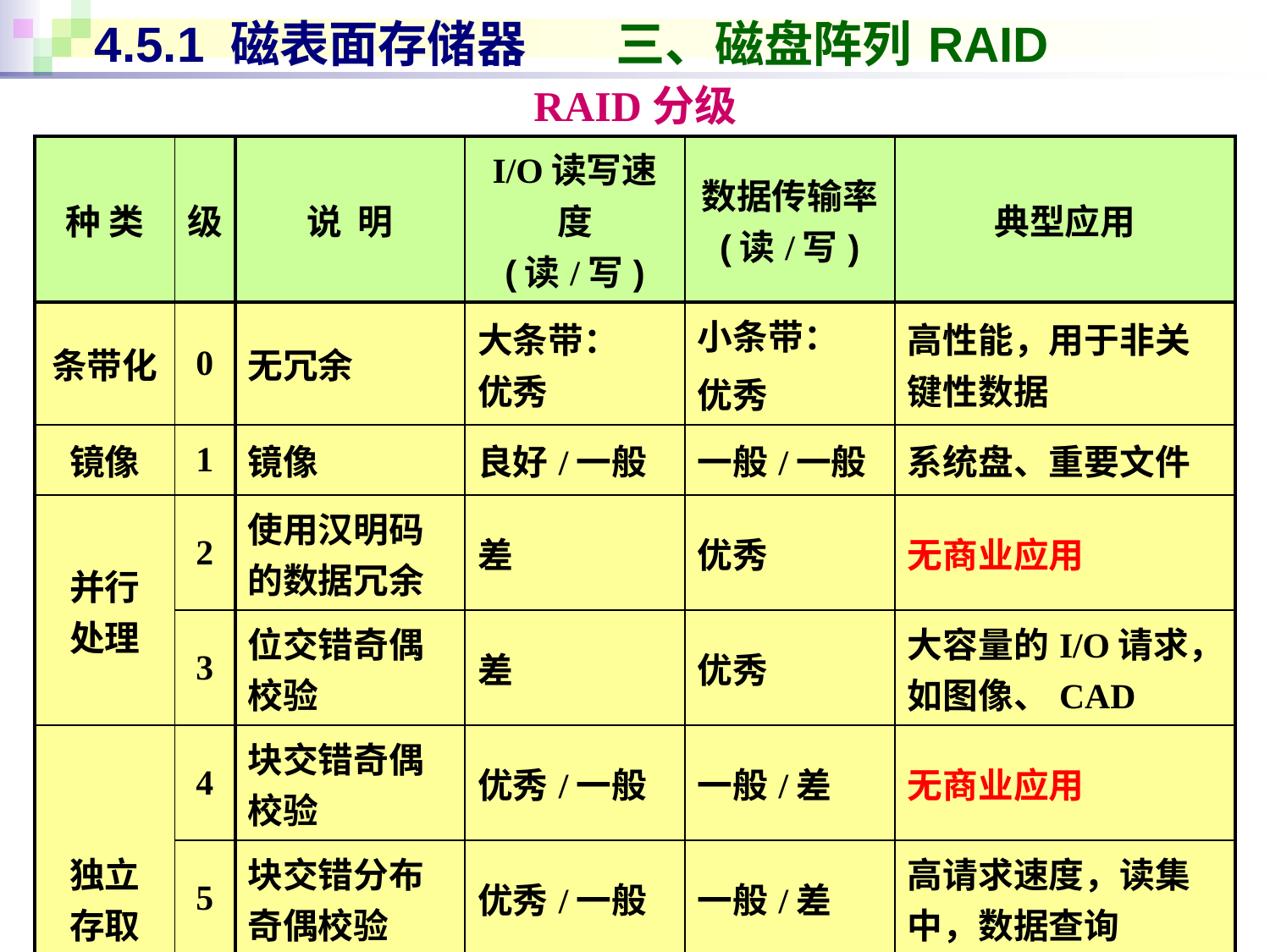

# 4.5.1 磁表面存储器        三、磁盘阵列 RAID
RAID分级
| 种 类 | 级 | 说 明 | I/O读写速度 (读/写) | 数据传输率 (读/写) | 典型应用 |
| --- | --- | --- | --- | --- | --- |
| 条带化 | 0 | 无冗余 | 大条带： 优秀 | 小条带： 优秀 | 高性能，用于非关键性数据 |
| 镜像 | 1 | 镜像 | 良好/一般 | 一般/一般 | 系统盘、重要文件 |
| 并行 处理 | 2 | 使用汉明码的数据冗余 | 差 | 优秀 | 无商业应用 |
|  | 3 | 位交错奇偶校验 | 差 | 优秀 | 大容量的I/O请求，如图像、CAD |
| 独立 存取 | 4 | 块交错奇偶校验 | 优秀/一般 | 一般/差 | 无商业应用 |
|  | 5 | 块交错分布奇偶校验 | 优秀/一般 | 一般/差 | 高请求速度，读集中，数据查询 |
|  | 6 | 块交错双分布奇偶校验 | 优秀/差 | 一般/差 | 要求极高可用性的应用 |
62